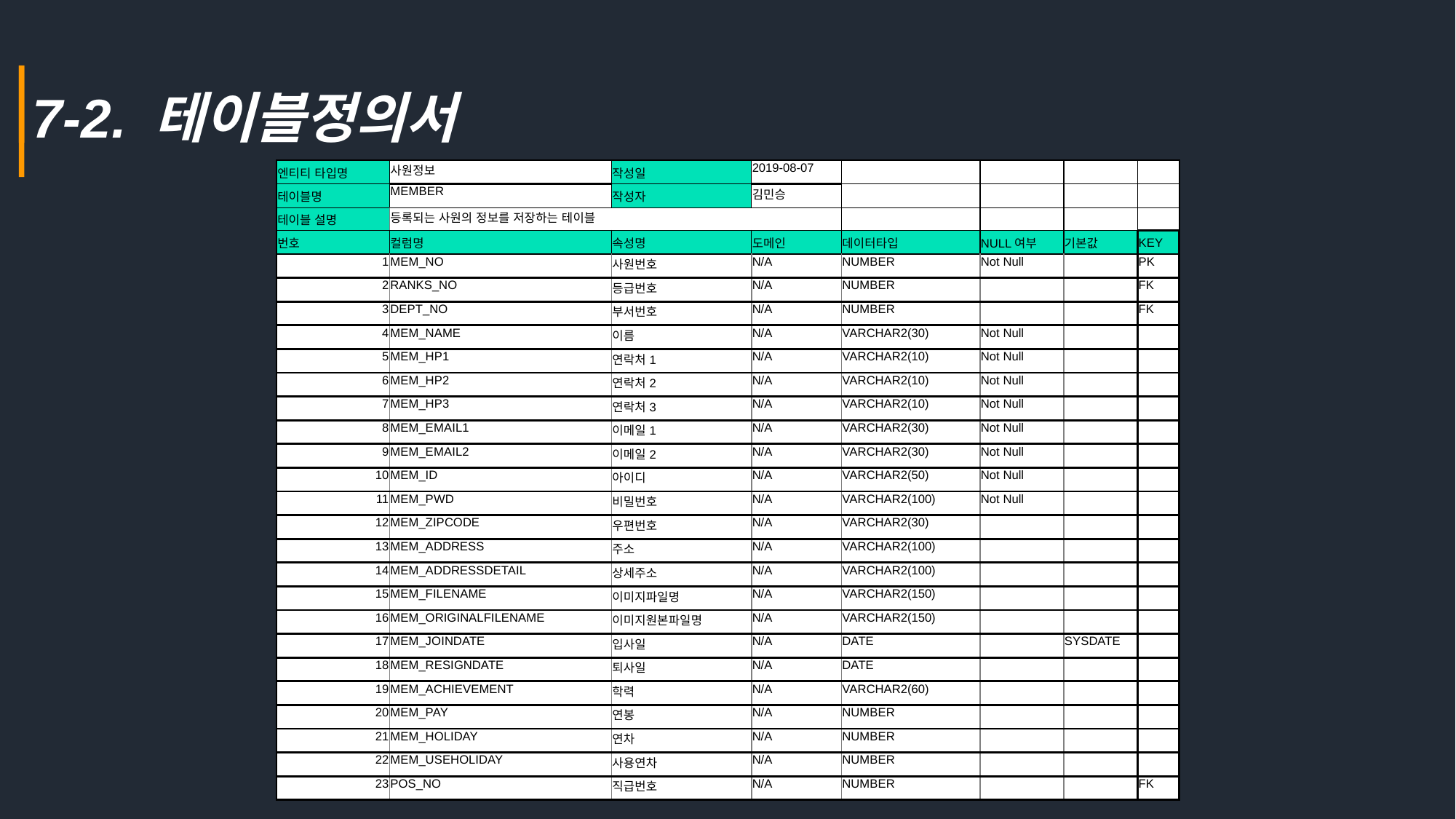

7-2. 테이블정의서

| 엔티티 타입명 | 사원정보 | 작성일 | 2019-08-07 |  |  |  |  |
| --- | --- | --- | --- | --- | --- | --- | --- |
| 테이블명 | MEMBER | 작성자 | 김민승 |  |  |  |  |
| 테이블 설명 | 등록되는 사원의 정보를 저장하는 테이블 |  |  |  |  |  |  |
| 번호 | 컬럼명 | 속성명 | 도메인 | 데이터타입 | NULL여부 | 기본값 | KEY |
| 1 | MEM\_NO | 사원번호 | N/A | NUMBER | Not Null |  | PK |
| 2 | RANKS\_NO | 등급번호 | N/A | NUMBER |  |  | FK |
| 3 | DEPT\_NO | 부서번호 | N/A | NUMBER |  |  | FK |
| 4 | MEM\_NAME | 이름 | N/A | VARCHAR2(30) | Not Null |  |  |
| 5 | MEM\_HP1 | 연락처1 | N/A | VARCHAR2(10) | Not Null |  |  |
| 6 | MEM\_HP2 | 연락처2 | N/A | VARCHAR2(10) | Not Null |  |  |
| 7 | MEM\_HP3 | 연락처3 | N/A | VARCHAR2(10) | Not Null |  |  |
| 8 | MEM\_EMAIL1 | 이메일1 | N/A | VARCHAR2(30) | Not Null |  |  |
| 9 | MEM\_EMAIL2 | 이메일2 | N/A | VARCHAR2(30) | Not Null |  |  |
| 10 | MEM\_ID | 아이디 | N/A | VARCHAR2(50) | Not Null |  |  |
| 11 | MEM\_PWD | 비밀번호 | N/A | VARCHAR2(100) | Not Null |  |  |
| 12 | MEM\_ZIPCODE | 우편번호 | N/A | VARCHAR2(30) |  |  |  |
| 13 | MEM\_ADDRESS | 주소 | N/A | VARCHAR2(100) |  |  |  |
| 14 | MEM\_ADDRESSDETAIL | 상세주소 | N/A | VARCHAR2(100) |  |  |  |
| 15 | MEM\_FILENAME | 이미지파일명 | N/A | VARCHAR2(150) |  |  |  |
| 16 | MEM\_ORIGINALFILENAME | 이미지원본파일명 | N/A | VARCHAR2(150) |  |  |  |
| 17 | MEM\_JOINDATE | 입사일 | N/A | DATE |  | SYSDATE |  |
| 18 | MEM\_RESIGNDATE | 퇴사일 | N/A | DATE |  |  |  |
| 19 | MEM\_ACHIEVEMENT | 학력 | N/A | VARCHAR2(60) |  |  |  |
| 20 | MEM\_PAY | 연봉 | N/A | NUMBER |  |  |  |
| 21 | MEM\_HOLIDAY | 연차 | N/A | NUMBER |  |  |  |
| 22 | MEM\_USEHOLIDAY | 사용연차 | N/A | NUMBER |  |  |  |
| 23 | POS\_NO | 직급번호 | N/A | NUMBER |  |  | FK |